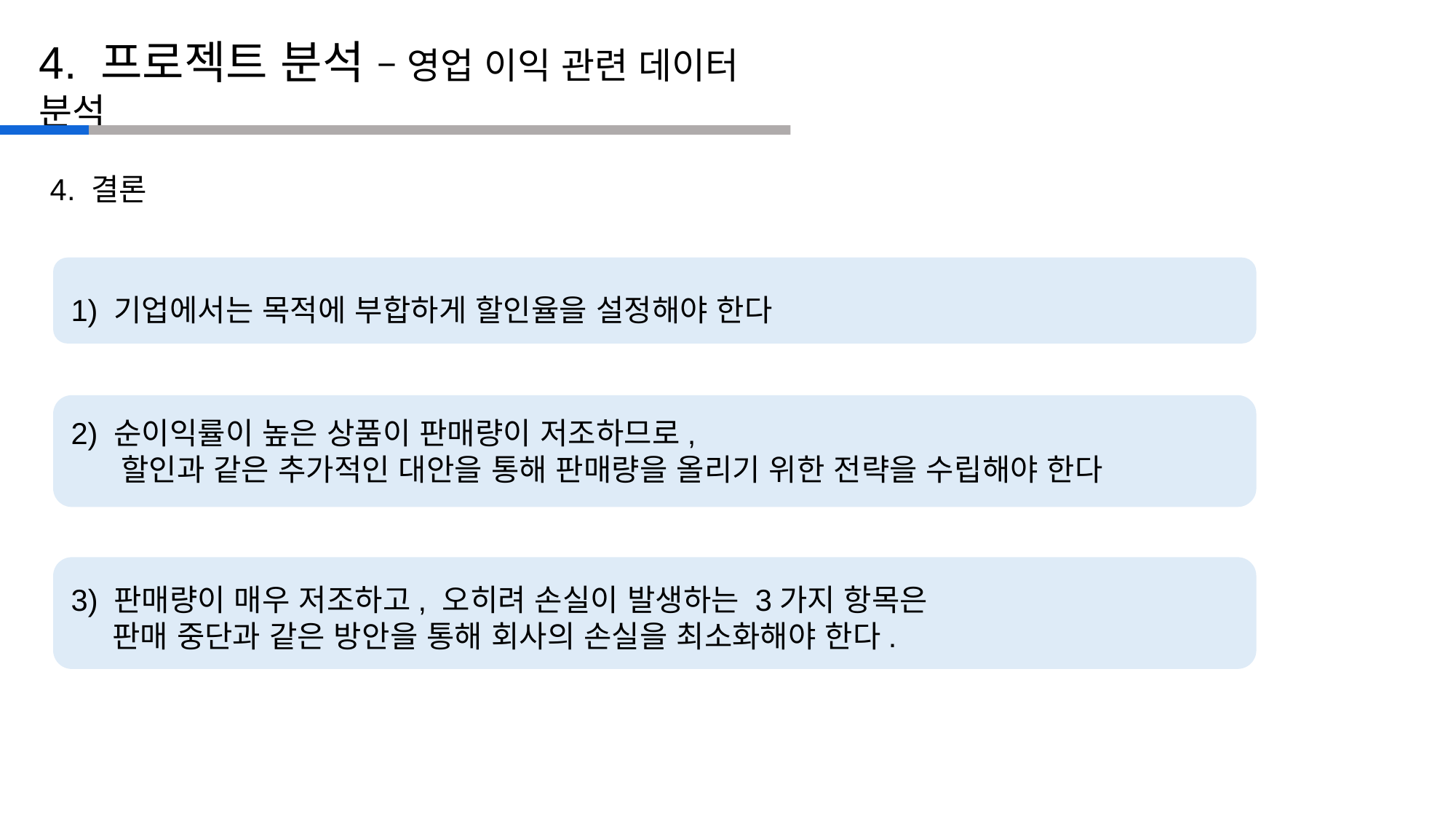

4. 프로젝트 분석 – 영업 이익 관련 데이터 분석

4. 결론

1) 기업에서는 목적에 부합하게 할인율을 설정해야 한다

2) 순이익률이 높은 상품이 판매량이 저조하므로,
     할인과 같은 추가적인 대안을 통해 판매량을 올리기 위한 전략을 수립해야 한다

3) 판매량이 매우 저조하고, 오히려 손실이 발생하는 3가지 항목은
    판매 중단과 같은 방안을 통해 회사의 손실을 최소화해야 한다.